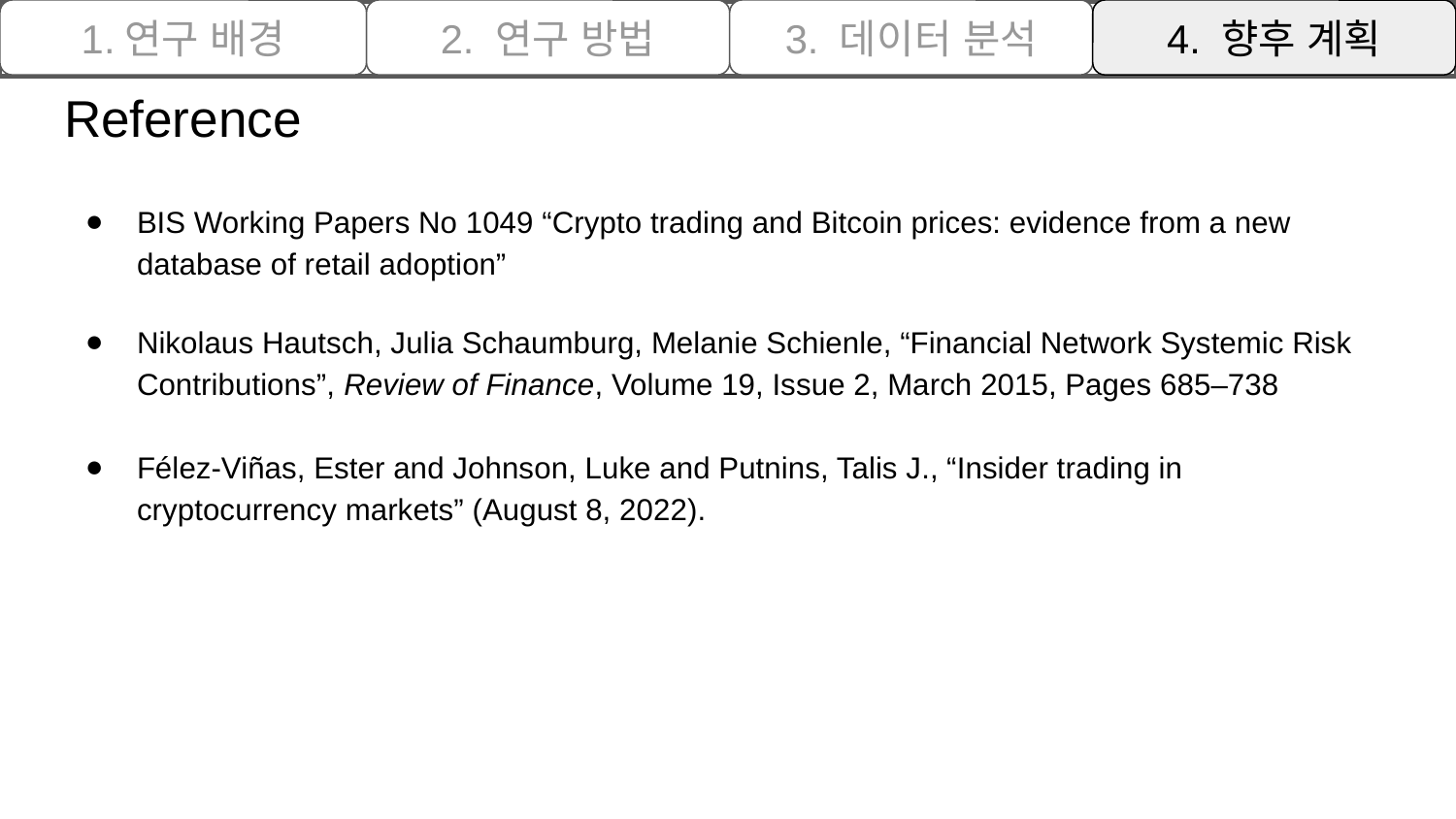

1.연구 배경
2. 연구 방법
3. 데이터 분석
4. 향후 계획

# Reference
BIS Working Papers No 1049 “Crypto trading and Bitcoin prices: evidence from a new database of retail adoption”
Nikolaus Hautsch, Julia Schaumburg, Melanie Schienle, “Financial Network Systemic Risk Contributions”, Review of Finance, Volume 19, Issue 2, March 2015, Pages 685–738
Félez-Viñas, Ester and Johnson, Luke and Putnins, Talis J., “Insider trading in cryptocurrency markets” (August 8, 2022).